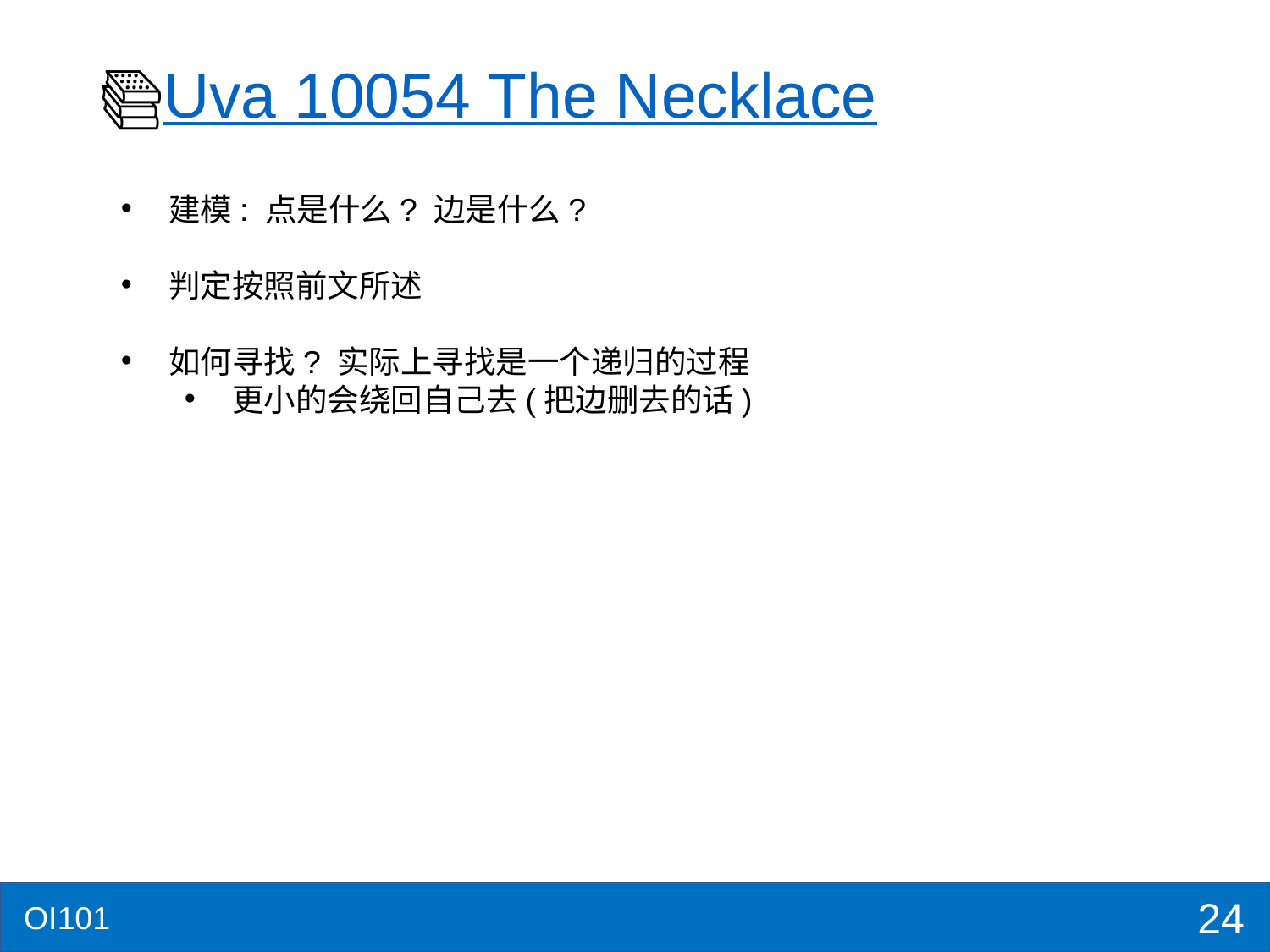

# 📚Uva 10054 The Necklace
建模: 点是什么? 边是什么?

判定按照前文所述

如何寻找? 实际上寻找是一个递归的过程
更小的会绕回自己去(把边删去的话)

24